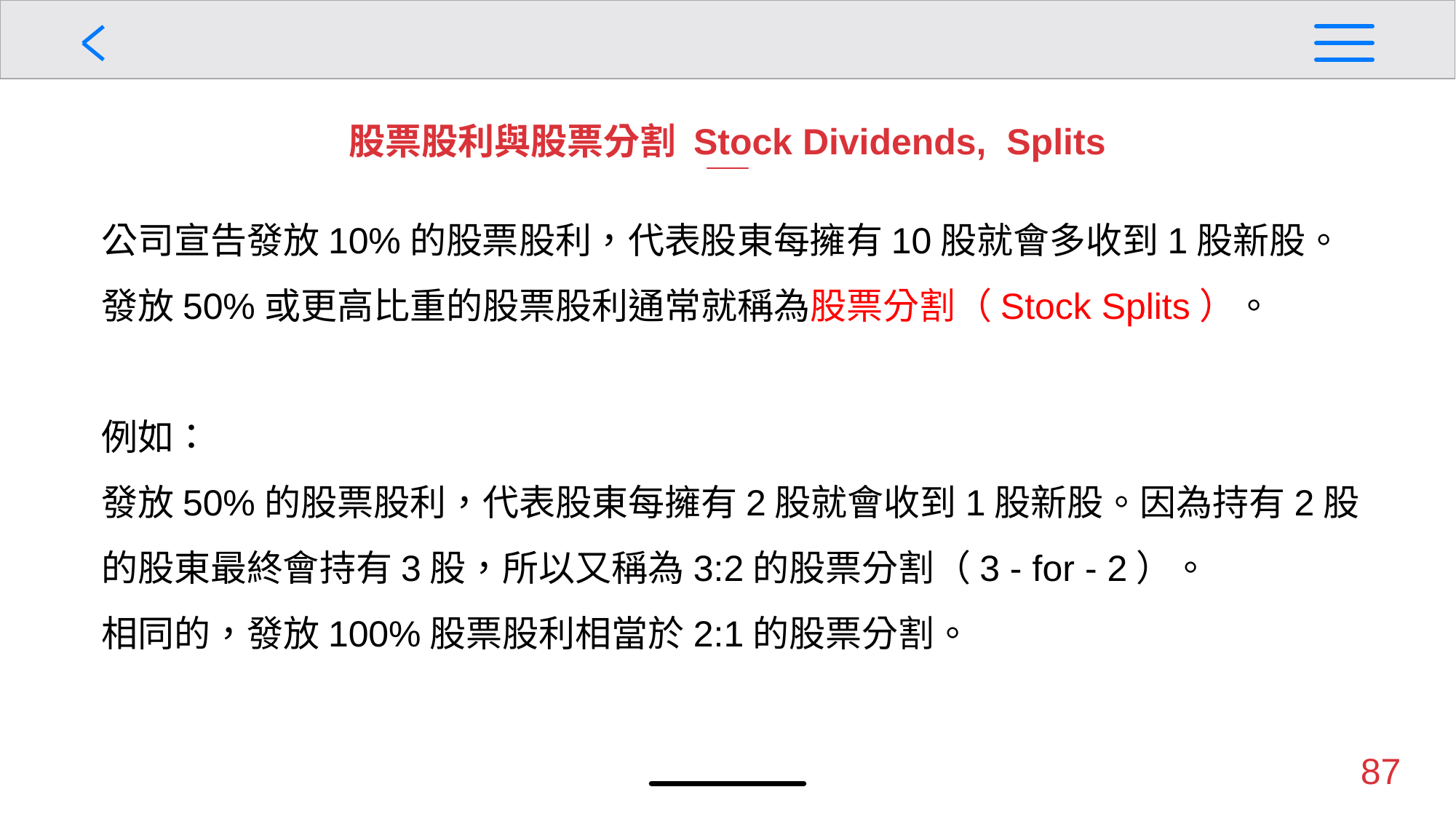

股票股利與股票分割 Stock Dividends,  Splits
公司宣告發放10%的股票股利，代表股東每擁有10股就會多收到1股新股。發放50%或更高比重的股票股利通常就稱為股票分割（Stock Splits）。

例如：
發放50%的股票股利，代表股東每擁有2股就會收到1股新股。因為持有2股的股東最終會持有3股，所以又稱為3:2的股票分割（3 - for - 2）。
相同的，發放100%股票股利相當於2:1的股票分割。
87